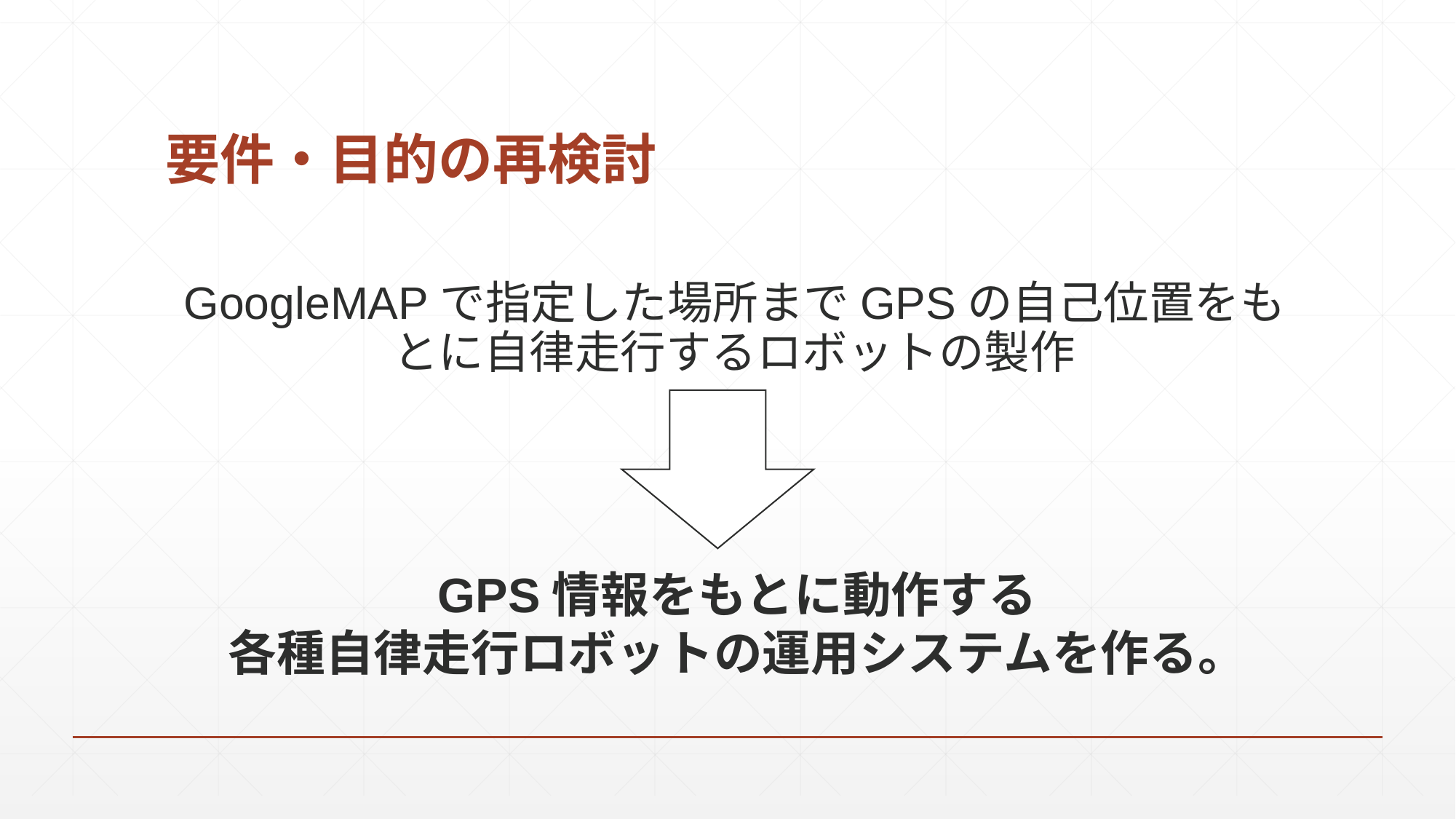

# 要件・目的の再検討
GoogleMAPで指定した場所までGPSの自己位置をもとに自律走行するロボットの製作

GPS情報をもとに動作する
各種自律走行ロボットの運用システムを作る。